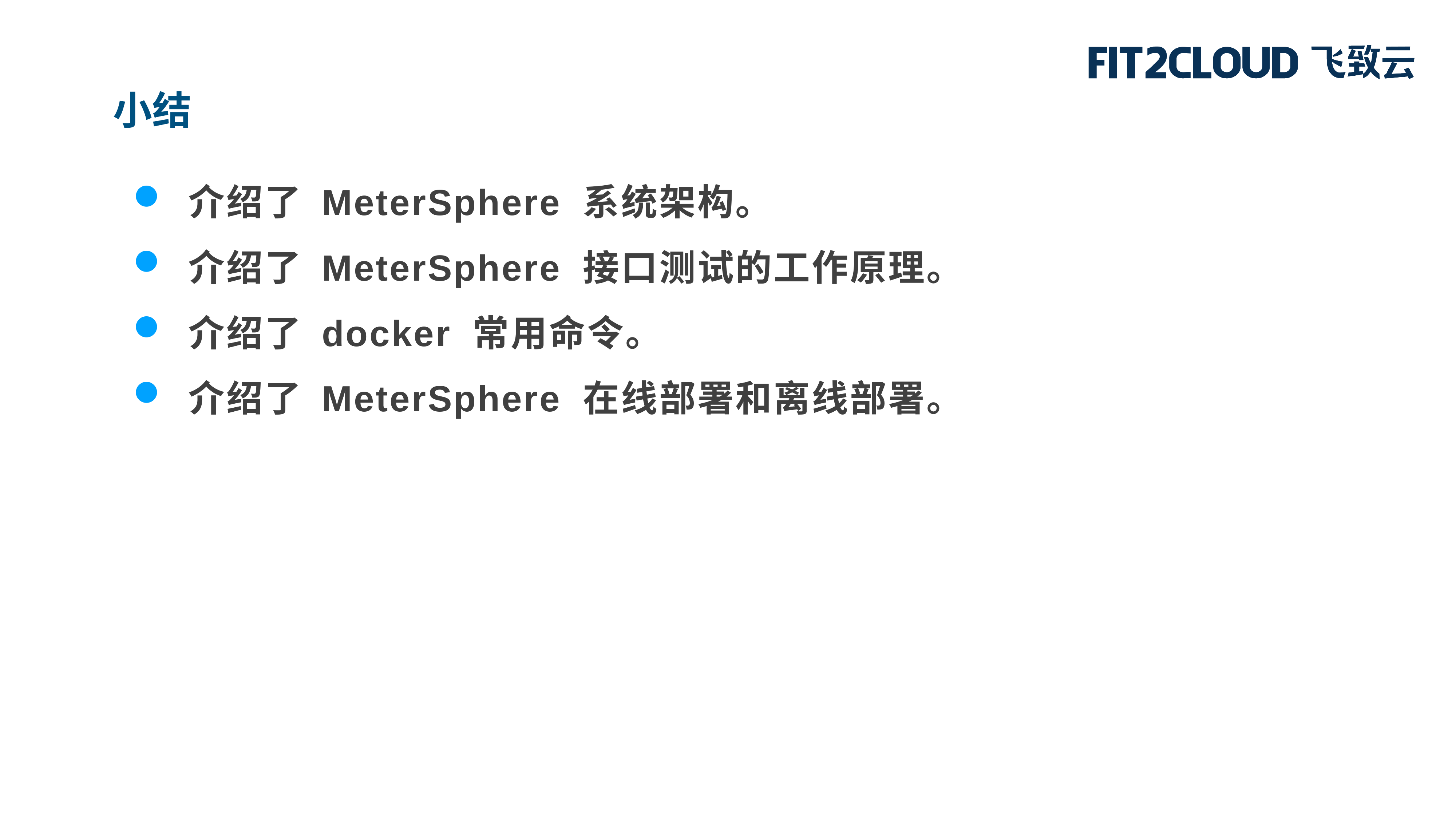

小结
 介绍了 MeterSphere 系统架构。
 介绍了 MeterSphere 接口测试的工作原理。
 介绍了 docker 常用命令。
 介绍了 MeterSphere 在线部署和离线部署。